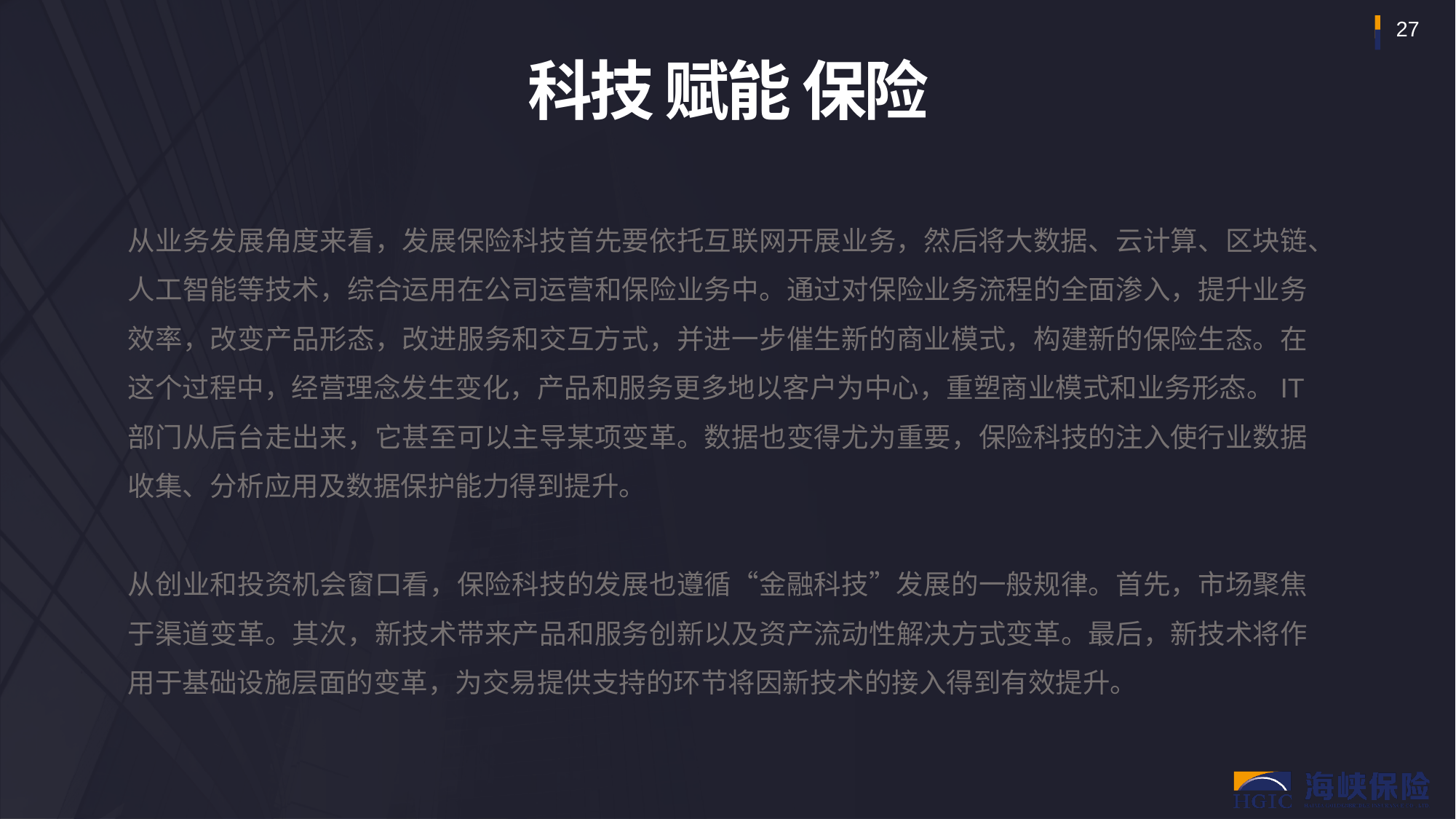

科技 赋能 保险
从业务发展角度来看，发展保险科技首先要依托互联网开展业务，然后将大数据、云计算、区块链、人工智能等技术，综合运用在公司运营和保险业务中。通过对保险业务流程的全面渗入，提升业务效率，改变产品形态，改进服务和交互方式，并进一步催生新的商业模式，构建新的保险生态。在这个过程中，经营理念发生变化，产品和服务更多地以客户为中心，重塑商业模式和业务形态。IT部门从后台走出来，它甚至可以主导某项变革。数据也变得尤为重要，保险科技的注入使行业数据收集、分析应用及数据保护能力得到提升。

从创业和投资机会窗口看，保险科技的发展也遵循“金融科技”发展的一般规律。首先，市场聚焦于渠道变革。其次，新技术带来产品和服务创新以及资产流动性解决方式变革。最后，新技术将作用于基础设施层面的变革，为交易提供支持的环节将因新技术的接入得到有效提升。